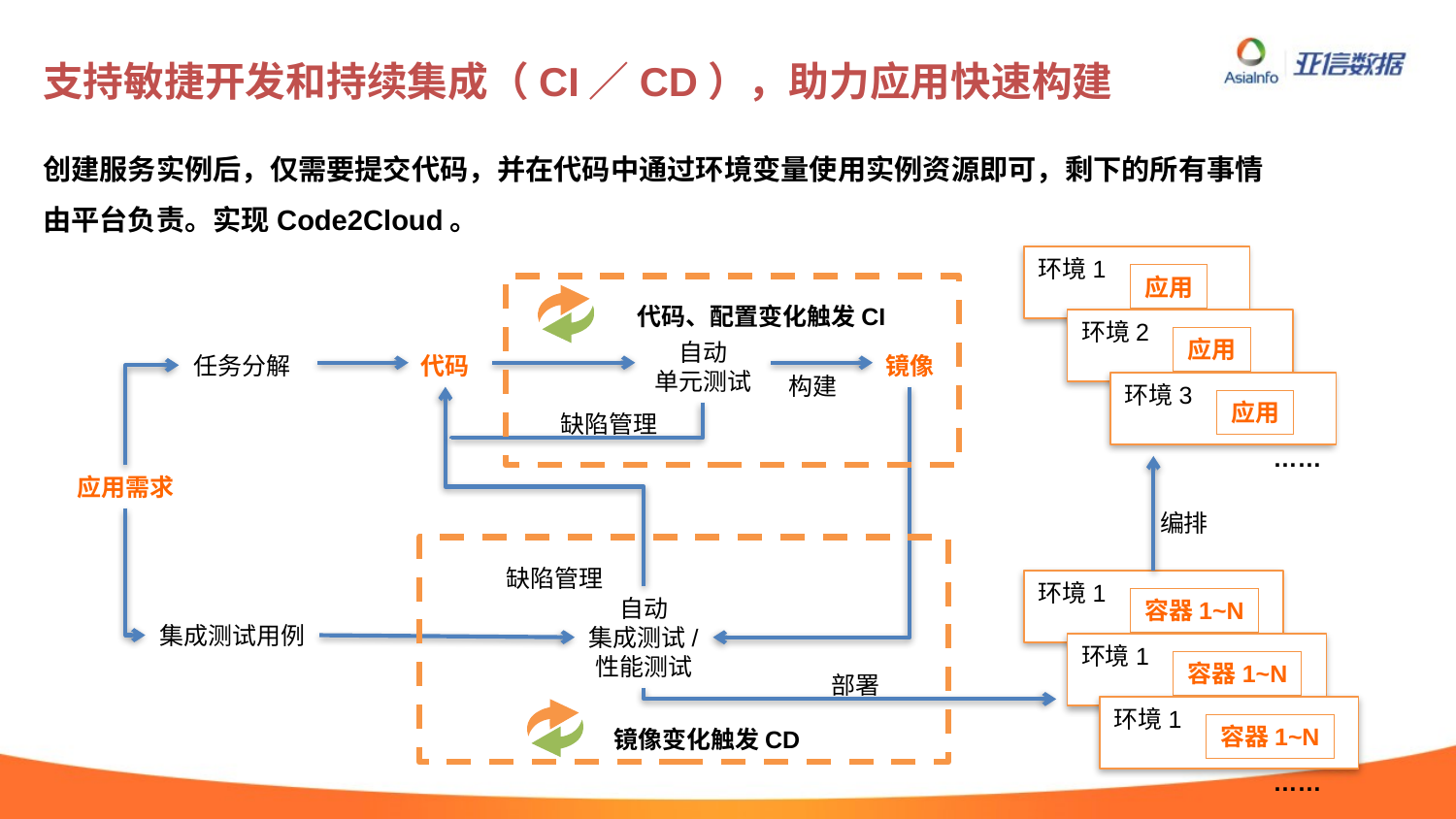

# 支持敏捷开发和持续集成（CI／CD），助力应用快速构建
创建服务实例后，仅需要提交代码，并在代码中通过环境变量使用实例资源即可，剩下的所有事情由平台负责。实现Code2Cloud。
环境1
应用
环境2
应用
环境3
应用
……

代码、配置变化触发CI
自动
单元测试
任务分解
代码
镜像
构建
缺陷管理
应用需求
编排

缺陷管理
环境1
容器1~N
环境1
容器1~N
环境1
容器1~N
……
自动
集成测试/
性能测试
集成测试用例
部署

镜像变化触发CD